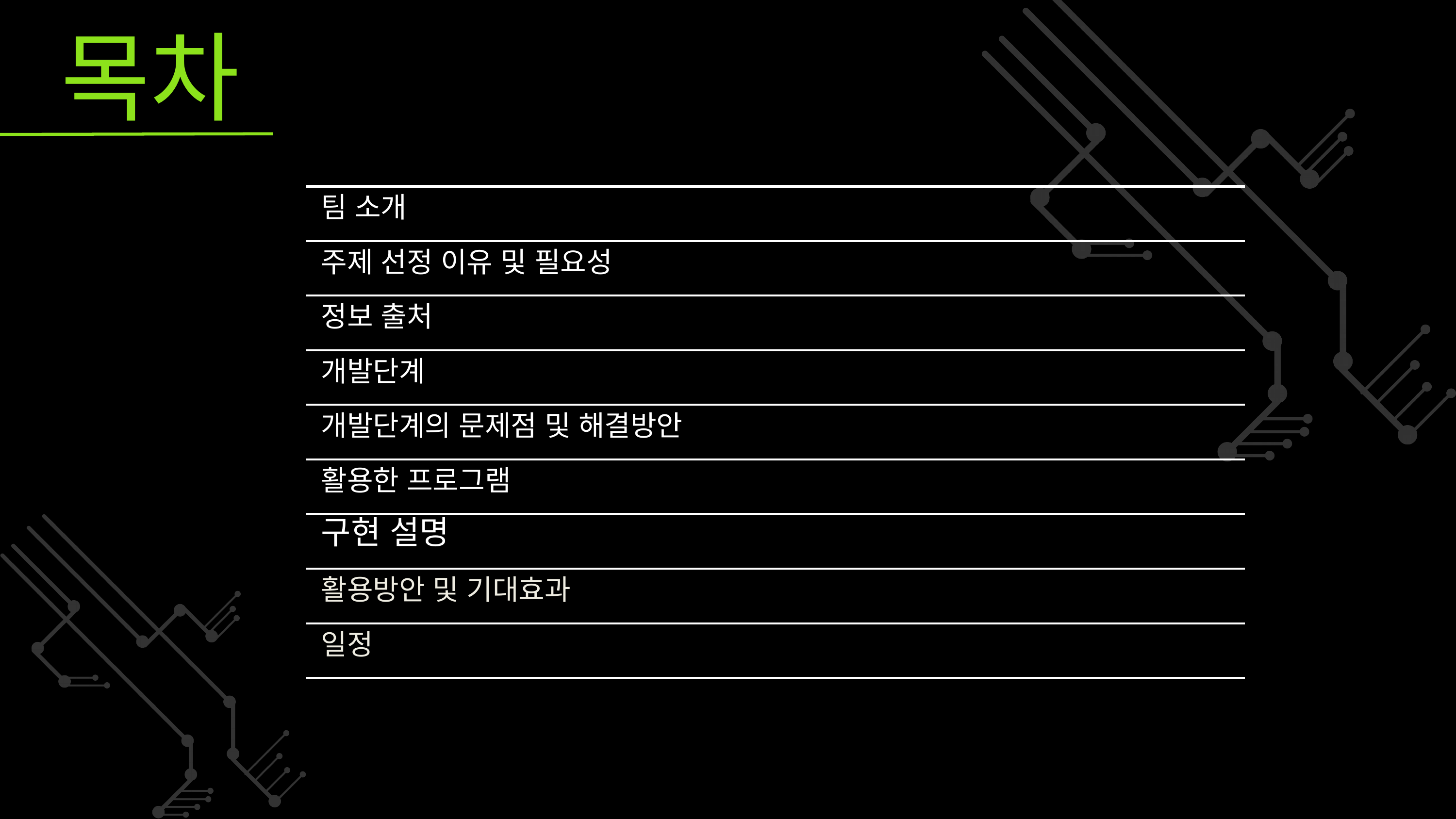

목차

| 팀 소개 |
| --- |
| 주제 선정 이유 및 필요성 |
| 정보 출처 |
| 개발단계 |
| 개발단계의 문제점 및 해결방안 |
| 활용한 프로그램 |
| 구현 설명 |
| 활용방안 및 기대효과 |
| 일정 |
|  |
|  |
|  |